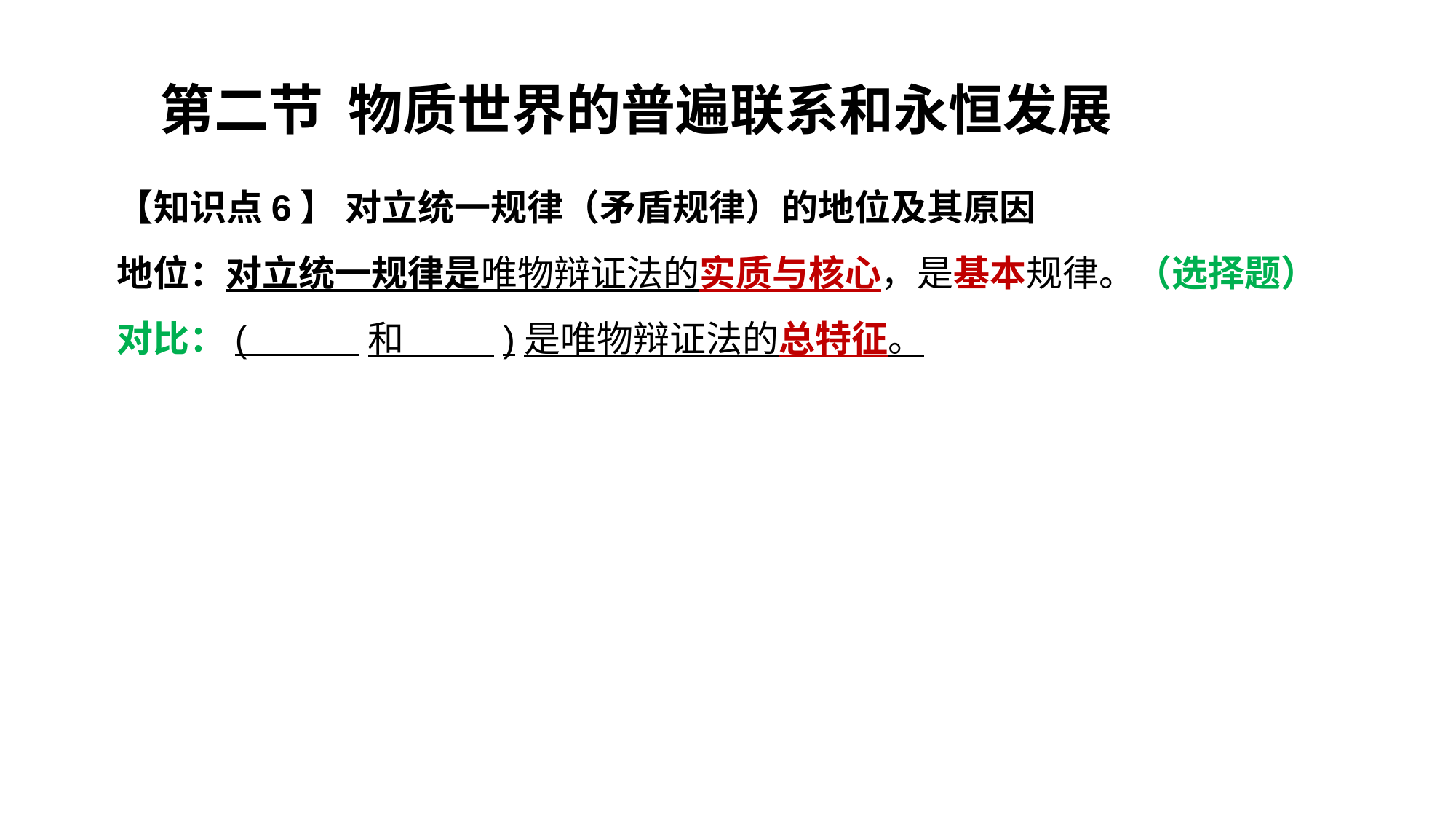

第二节  物质世界的普遍联系和永恒发展
【知识点6】 对立统一规律（矛盾规律）的地位及其原因
地位：对立统一规律是唯物辩证法的实质与核心，是基本规律。（选择题）
对比：(           和           )是唯物辩证法的总特征。